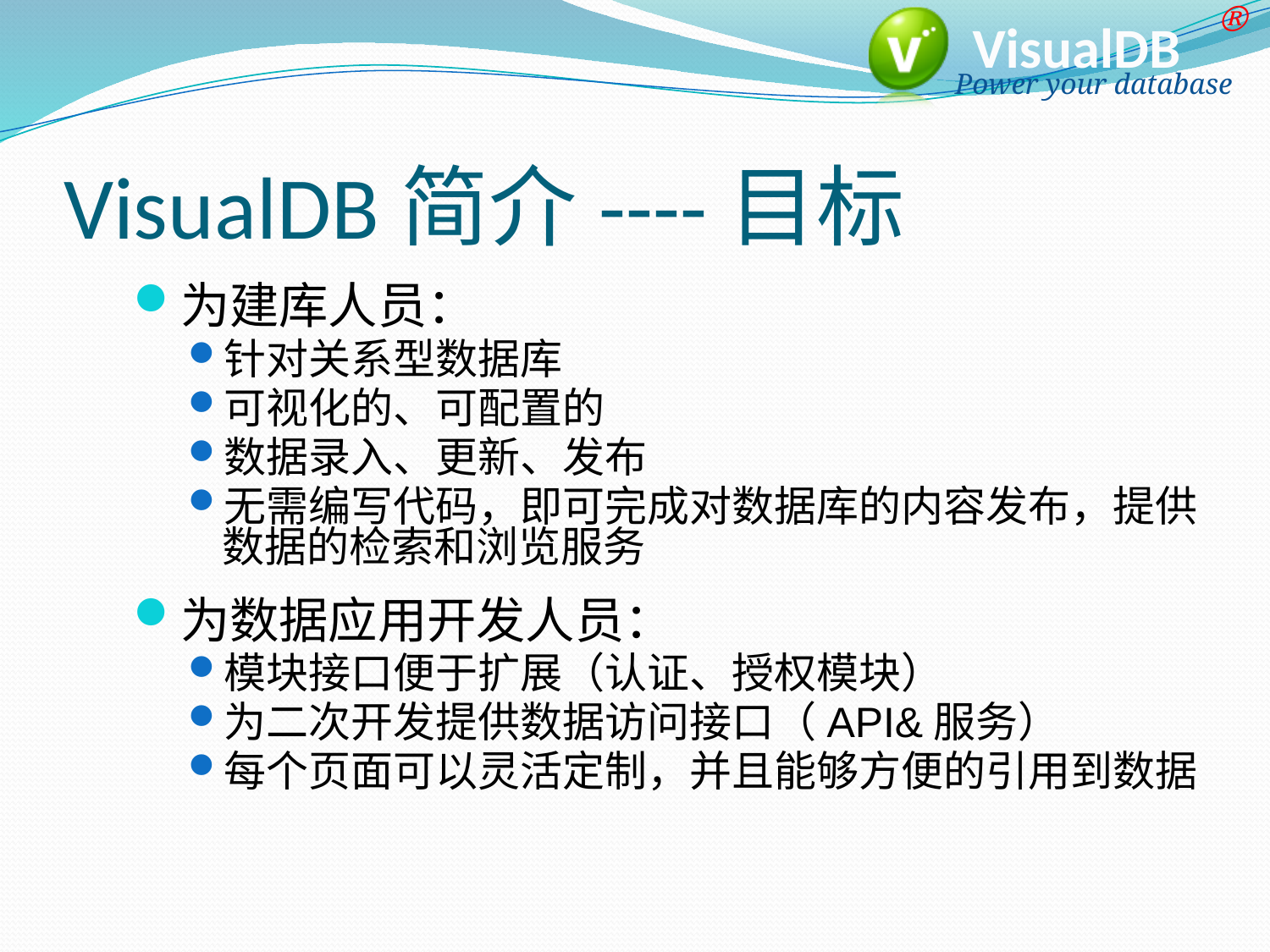

# VisualDB简介----目标
为建库人员：
针对关系型数据库
可视化的、可配置的
数据录入、更新、发布
无需编写代码，即可完成对数据库的内容发布，提供数据的检索和浏览服务

为数据应用开发人员：
模块接口便于扩展（认证、授权模块）
为二次开发提供数据访问接口（API&服务）
每个页面可以灵活定制，并且能够方便的引用到数据